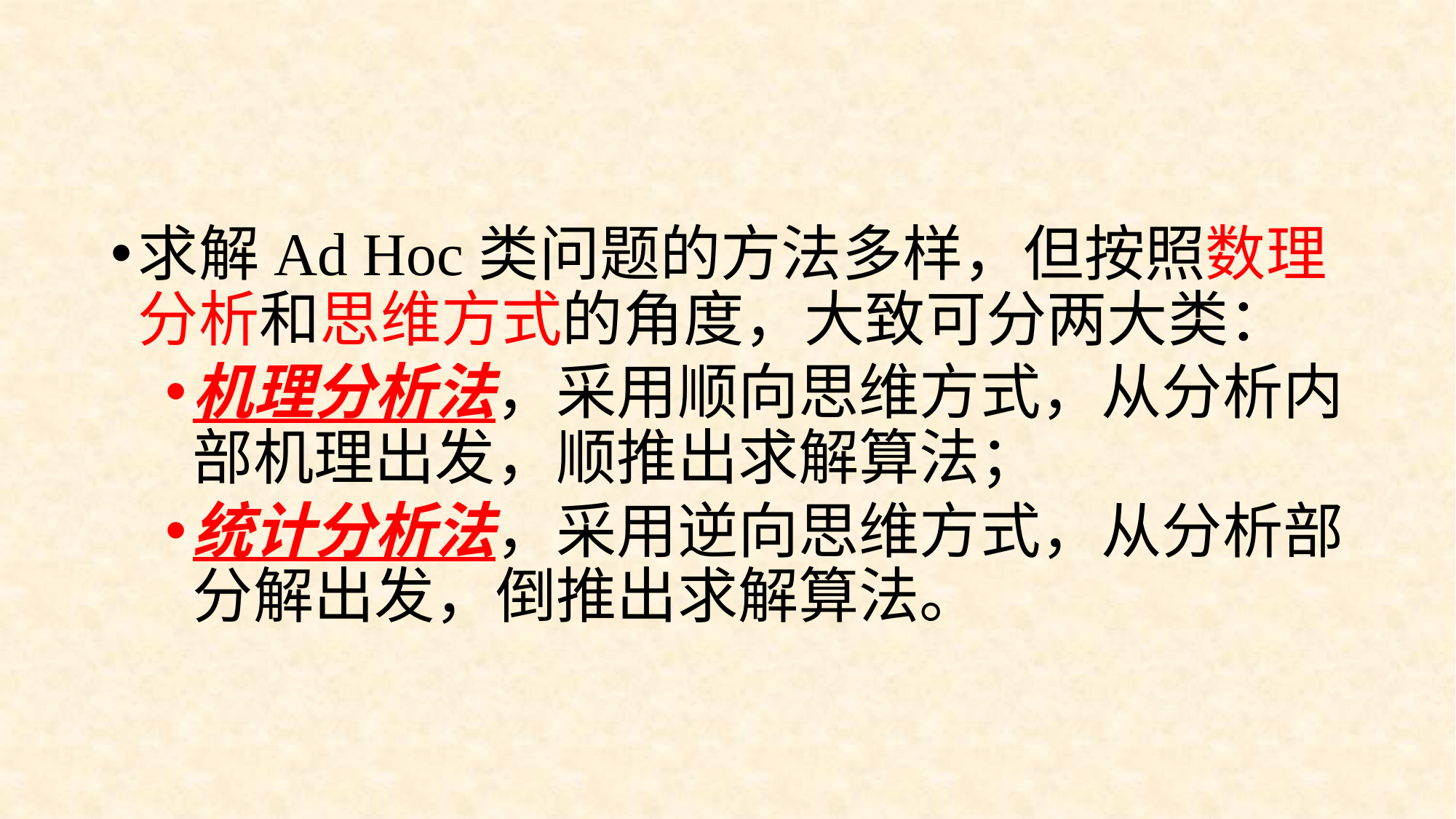

#
求解Ad Hoc类问题的方法多样，但按照数理分析和思维方式的角度，大致可分两大类：
机理分析法，采用顺向思维方式，从分析内部机理出发，顺推出求解算法；
统计分析法，采用逆向思维方式，从分析部分解出发，倒推出求解算法。